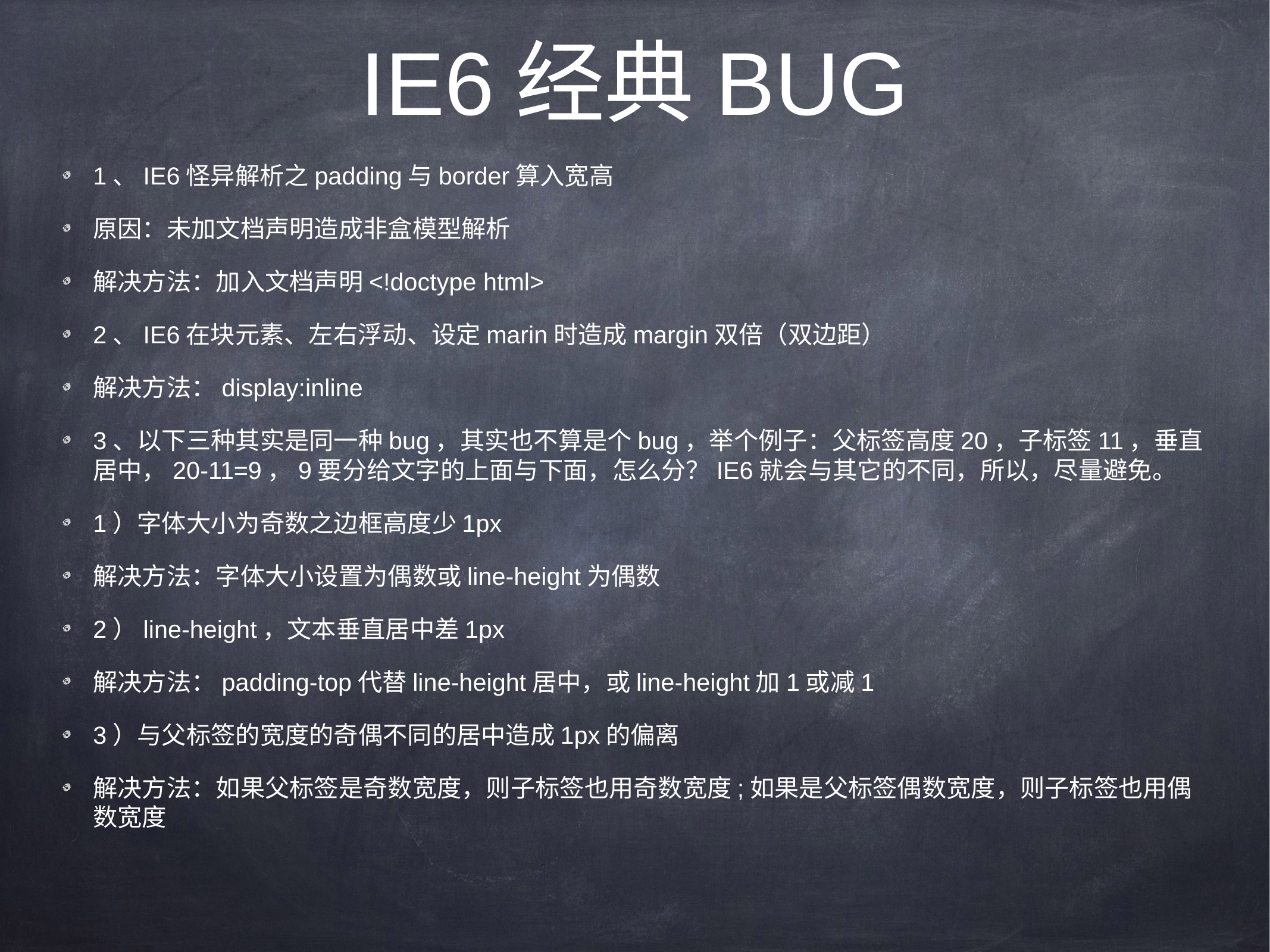

# IE6经典BUG
1、IE6怪异解析之padding与border算入宽高
原因：未加文档声明造成非盒模型解析
解决方法：加入文档声明<!doctype html>
2、IE6在块元素、左右浮动、设定marin时造成margin双倍（双边距）
解决方法：display:inline
3、以下三种其实是同一种bug，其实也不算是个bug，举个例子：父标签高度20，子标签11，垂直居中，20-11=9，9要分给文字的上面与下面，怎么分？IE6就会与其它的不同，所以，尽量避免。
1）字体大小为奇数之边框高度少1px
解决方法：字体大小设置为偶数或line-height为偶数
2）line-height，文本垂直居中差1px
解决方法：padding-top代替line-height居中，或line-height加1或减1
3）与父标签的宽度的奇偶不同的居中造成1px的偏离
解决方法：如果父标签是奇数宽度，则子标签也用奇数宽度;如果是父标签偶数宽度，则子标签也用偶数宽度